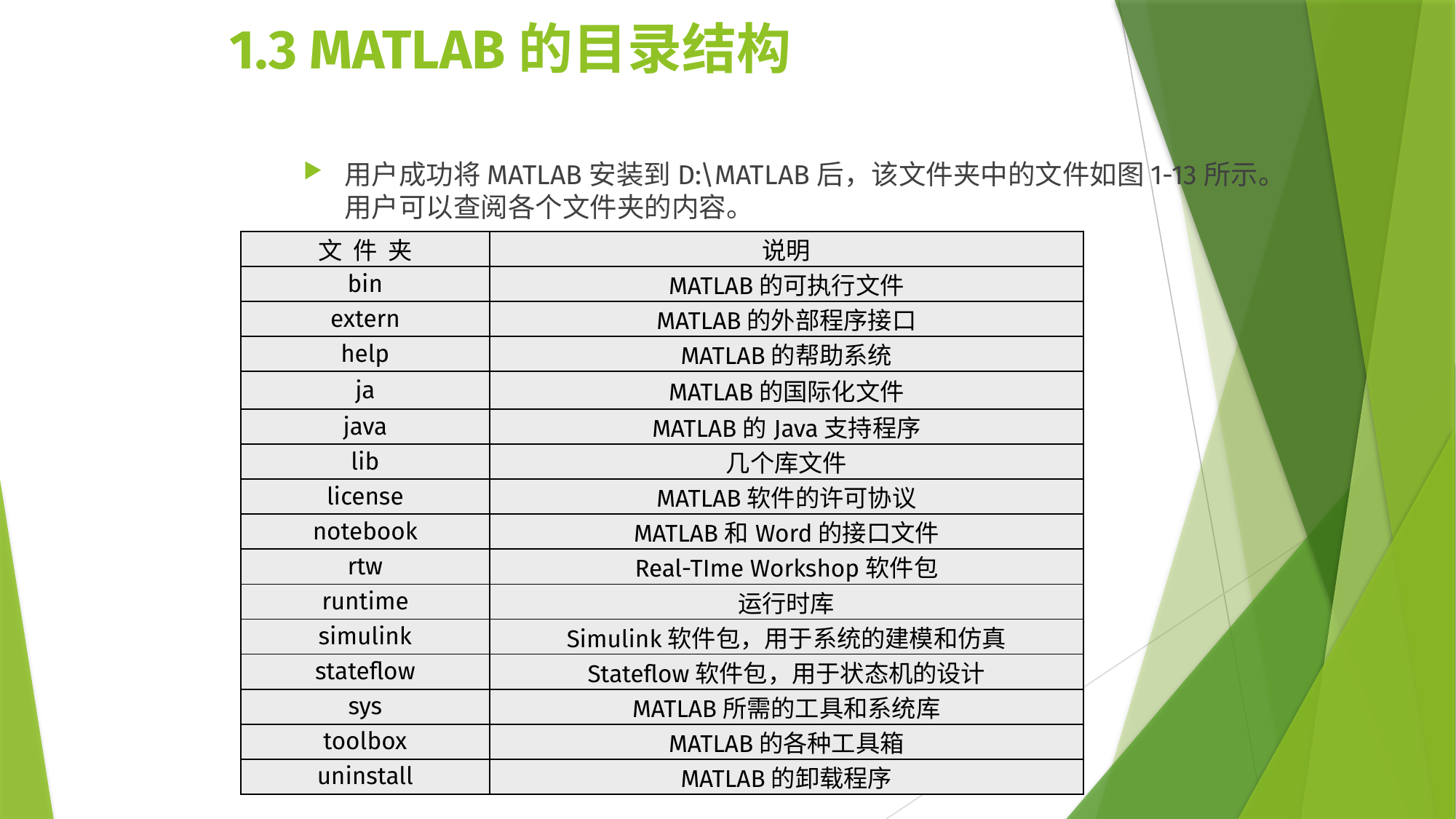

# 1.3 MATLAB的目录结构
用户成功将MATLAB安装到D:\MATLAB后，该文件夹中的文件如图1-13所示。用户可以查阅各个文件夹的内容。

| 文 件 夹 | 说明 |
| --- | --- |
| bin | MATLAB的可执行文件 |
| extern | MATLAB的外部程序接口 |
| help | MATLAB的帮助系统 |
| ja | MATLAB的国际化文件 |
| java | MATLAB的Java支持程序 |
| lib | 几个库文件 |
| license | MATLAB软件的许可协议 |
| notebook | MATLAB和Word的接口文件 |
| rtw | Real-TIme Workshop软件包 |
| runtime | 运行时库 |
| simulink | Simulink软件包，用于系统的建模和仿真 |
| stateflow | Stateflow软件包，用于状态机的设计 |
| sys | MATLAB所需的工具和系统库 |
| toolbox | MATLAB的各种工具箱 |
| uninstall | MATLAB的卸载程序 |